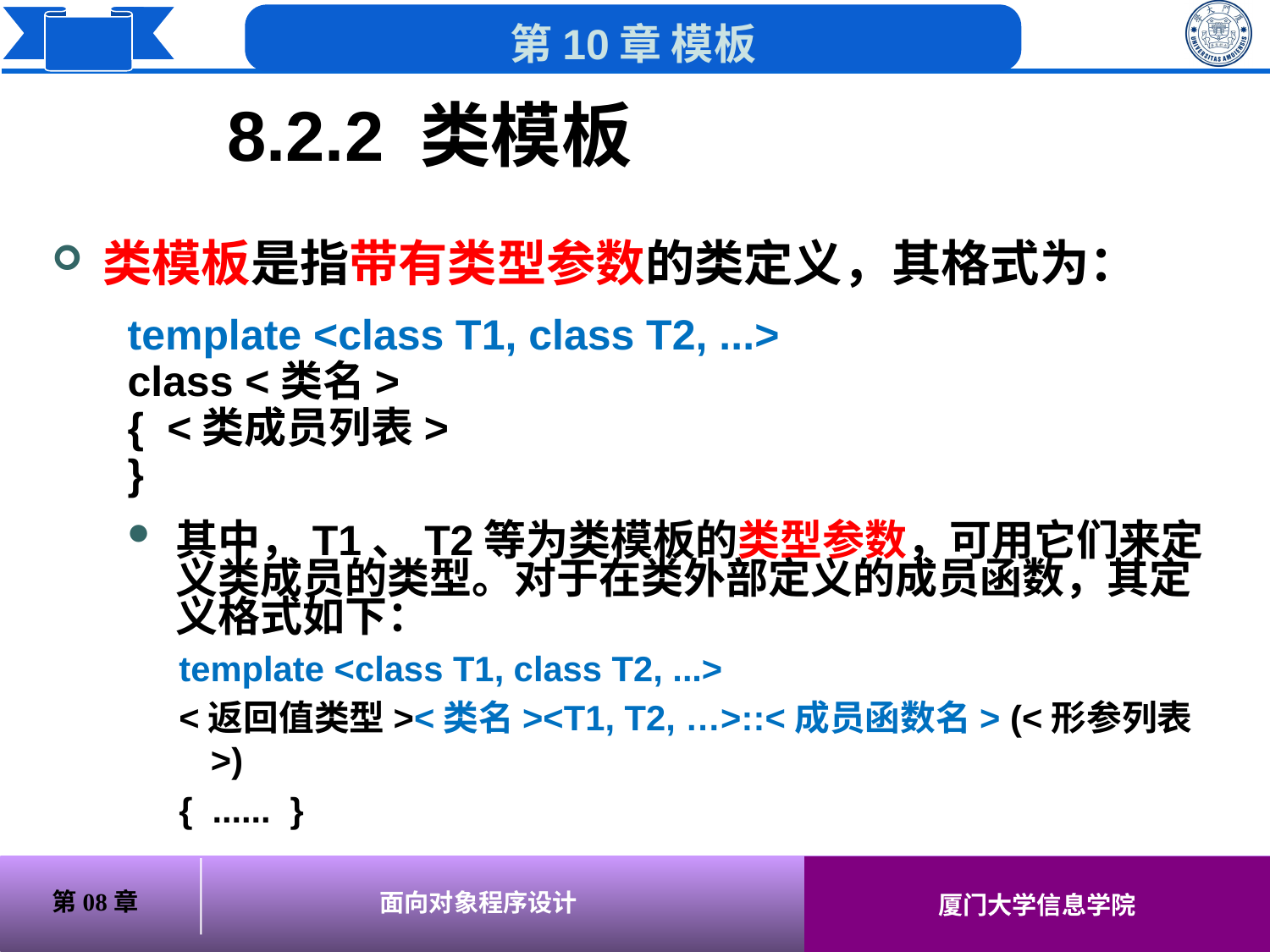

8.2.2 类模板
类模板是指带有类型参数的类定义，其格式为：

template <class T1, class T2, ...>
class <类名>
{	<类成员列表>
}

其中，T1、T2等为类模板的类型参数，可用它们来定义类成员的类型。对于在类外部定义的成员函数，其定义格式如下：
template <class T1, class T2, ...>
<返回值类型><类名><T1, T2, …>::<成员函数名> (<形参列表>)
{  ......  }
20